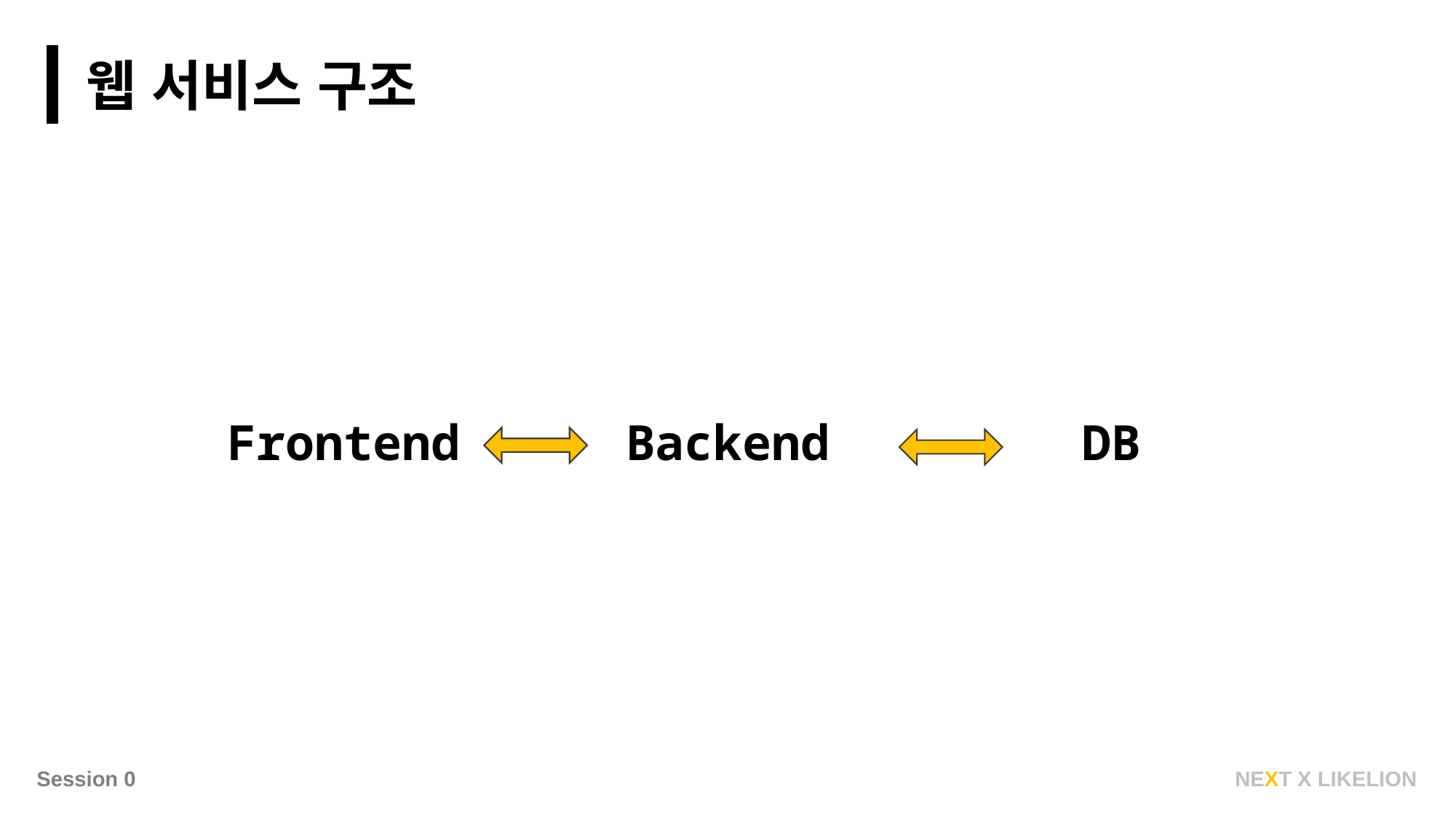

웹 서비스 구조
Frontend
Backend
DB

NEXT X LIKELION
Session 0